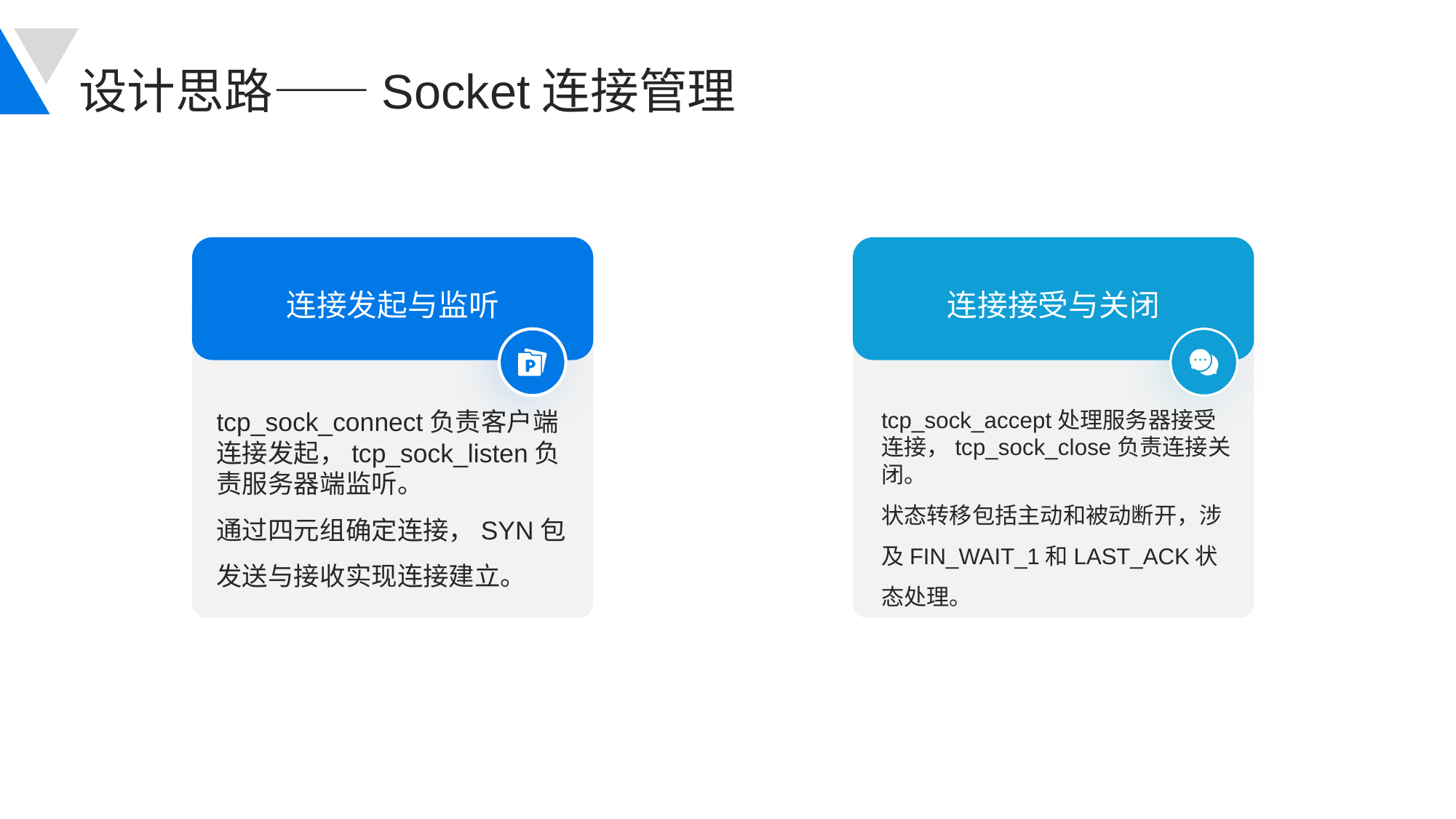

设计思路——Socket连接管理

连接发起与监听
连接接受与关闭

tcp_sock_connect负责客户端连接发起，tcp_sock_listen负责服务器端监听。
通过四元组确定连接，SYN包发送与接收实现连接建立。
tcp_sock_accept处理服务器接受连接，tcp_sock_close负责连接关闭。
状态转移包括主动和被动断开，涉及FIN_WAIT_1和LAST_ACK状态处理。